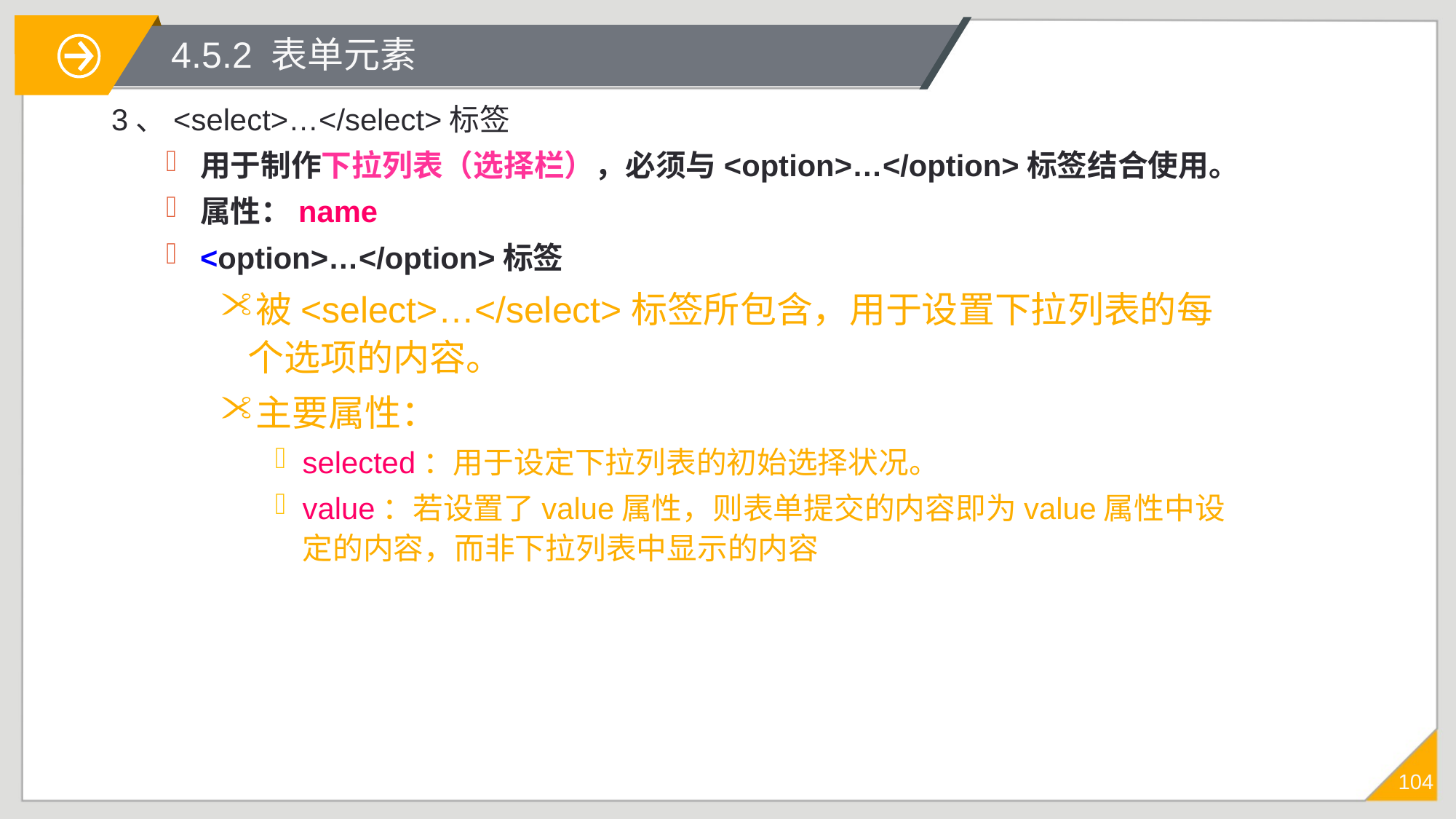

# 4.5.2 表单元素
3、<select>…</select>标签
用于制作下拉列表（选择栏），必须与<option>…</option>标签结合使用。
属性：name
<option>…</option>标签
被<select>…</select>标签所包含，用于设置下拉列表的每个选项的内容。
主要属性：
selected：用于设定下拉列表的初始选择状况。
value：若设置了value属性，则表单提交的内容即为value属性中设定的内容，而非下拉列表中显示的内容